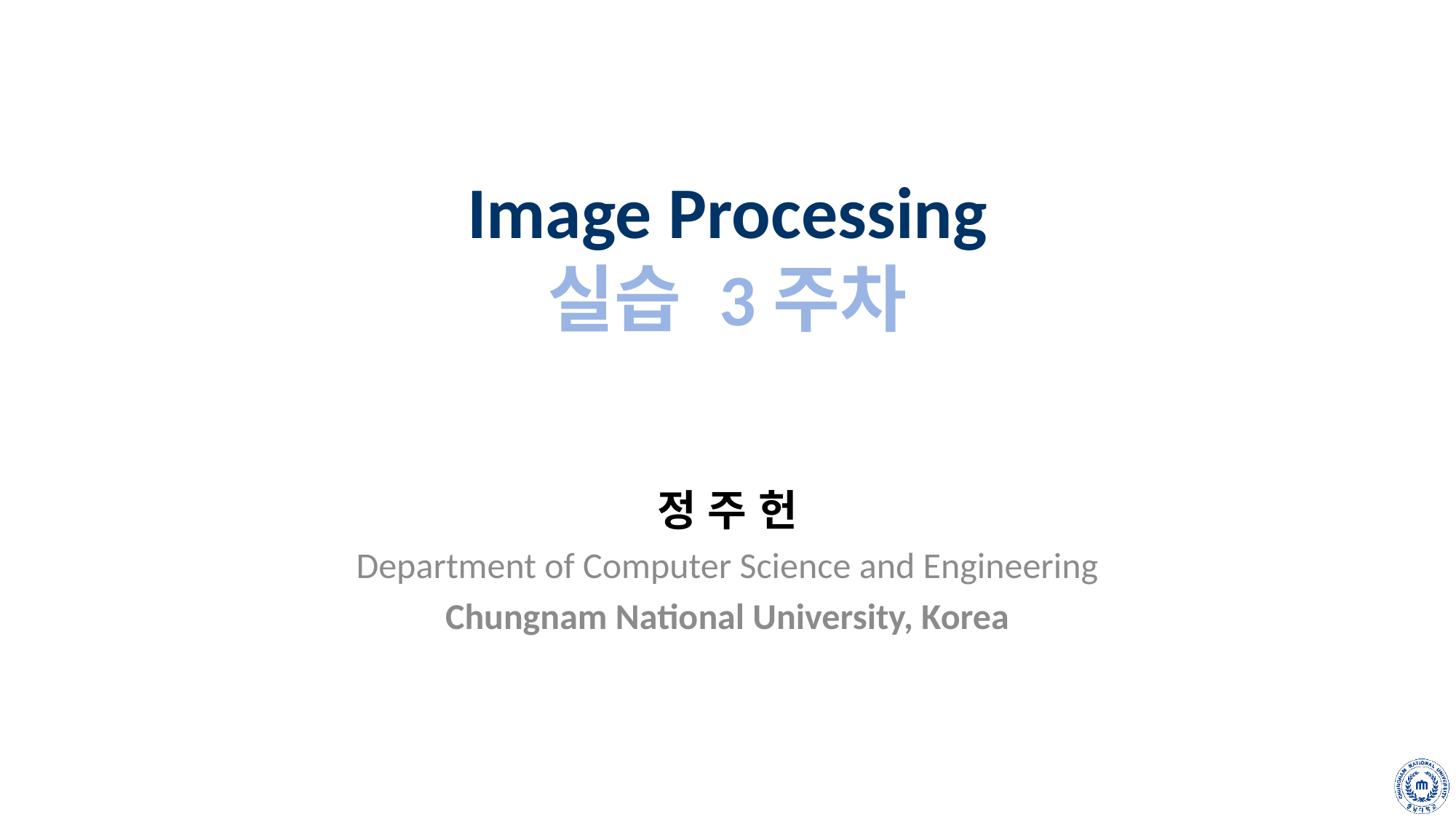

# Image Processing 실습 3주차
정 주 헌
Department of Computer Science and Engineering
Chungnam National University, Korea